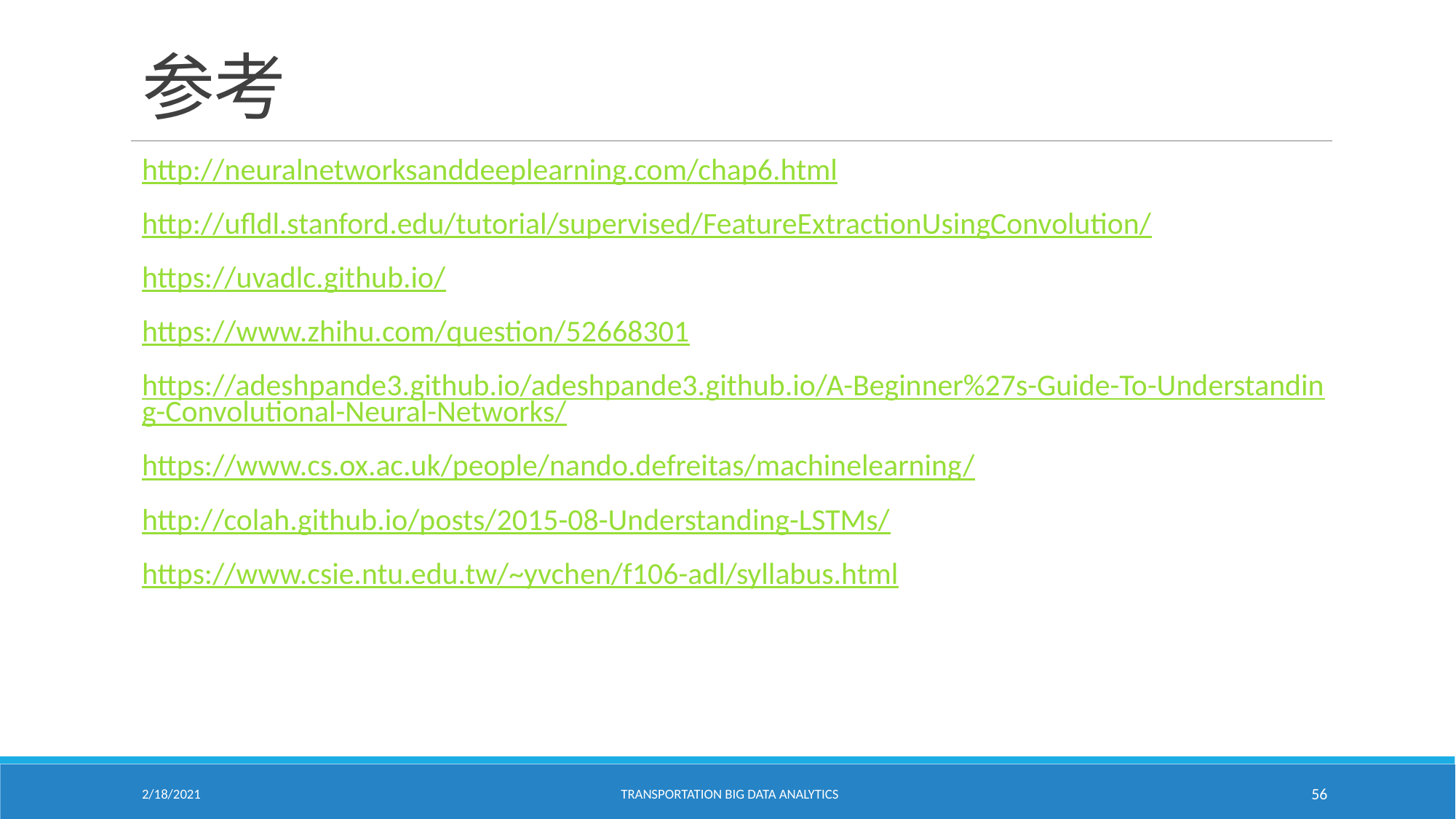

# 参考
http://neuralnetworksanddeeplearning.com/chap6.html
http://ufldl.stanford.edu/tutorial/supervised/FeatureExtractionUsingConvolution/
https://uvadlc.github.io/
https://www.zhihu.com/question/52668301
https://adeshpande3.github.io/adeshpande3.github.io/A-Beginner%27s-Guide-To-Understanding-Convolutional-Neural-Networks/
https://www.cs.ox.ac.uk/people/nando.defreitas/machinelearning/
http://colah.github.io/posts/2015-08-Understanding-LSTMs/
https://www.csie.ntu.edu.tw/~yvchen/f106-adl/syllabus.html

2/18/2021
Transportation Big Data Analytics
56